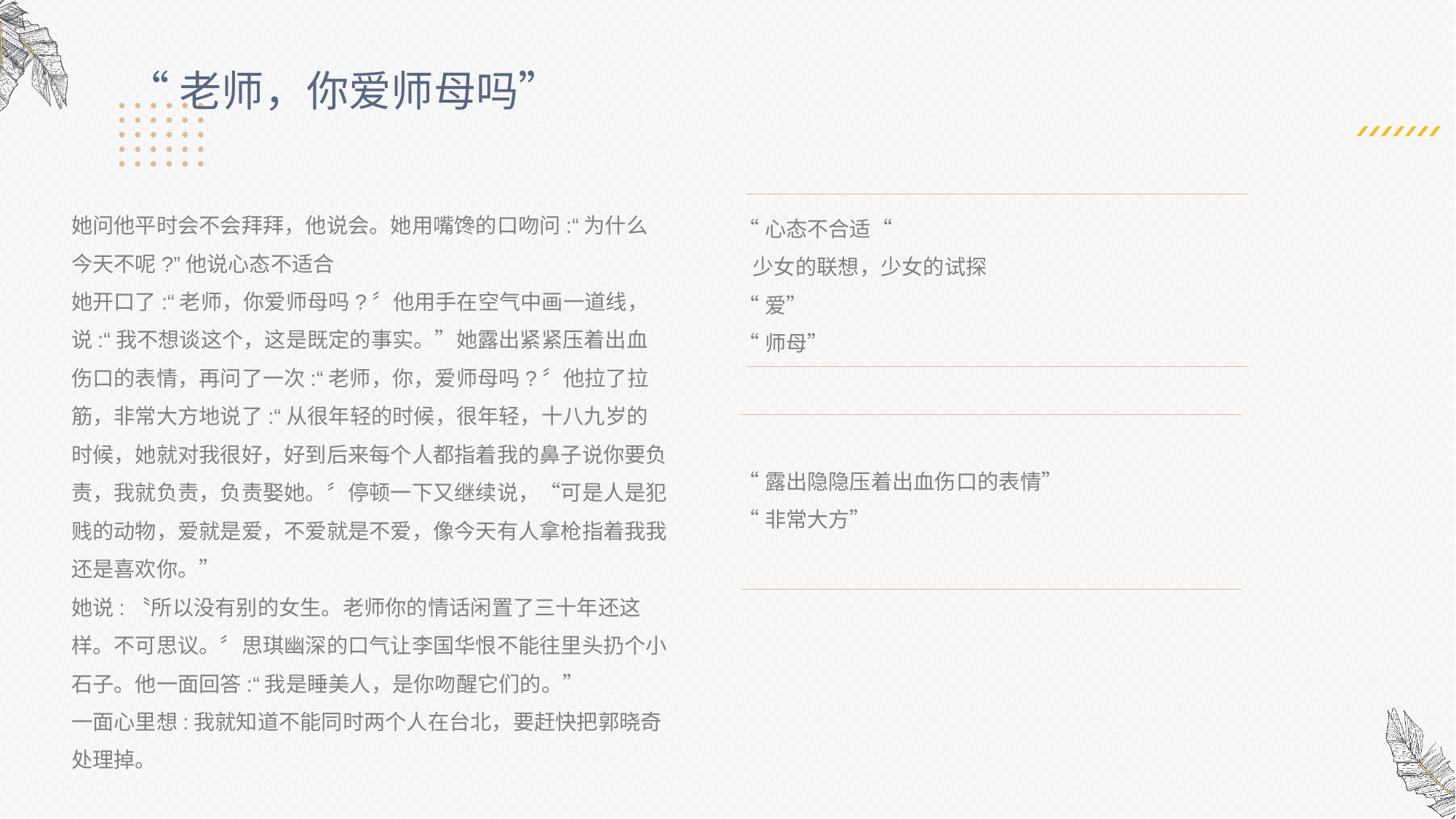

“老师，你爱师母吗”

她问他平时会不会拜拜，他说会。她用嘴馋的口吻问:“为什么今天不呢?”他说心态不适合
她开口了:“老师，你爱师母吗?〞他用手在空气中画一道线，说:“我不想谈这个，这是既定的事实。”她露出紧紧压着出血伤口的表情，再问了一次:“老师，你，爱师母吗?〞他拉了拉筋，非常大方地说了:“从很年轻的时候，很年轻，十八九岁的时候，她就对我很好，好到后来每个人都指着我的鼻子说你要负责，我就负责，负责娶她。〞停顿一下又继续说，“可是人是犯贱的动物，爱就是爱，不爱就是不爱，像今天有人拿枪指着我我还是喜欢你。”
她说:〝所以没有别的女生。老师你的情话闲置了三十年还这样。不可思议。〞思琪幽深的口气让李国华恨不能往里头扔个小石子。他一面回答:“我是睡美人，是你吻醒它们的。”
一面心里想:我就知道不能同时两个人在台北，要赶快把郭晓奇处理掉。
“心态不合适“
  少女的联想，少女的试探
“爱”
“师母”
“露出隐隐压着出血伤口的表情”
“非常大方”